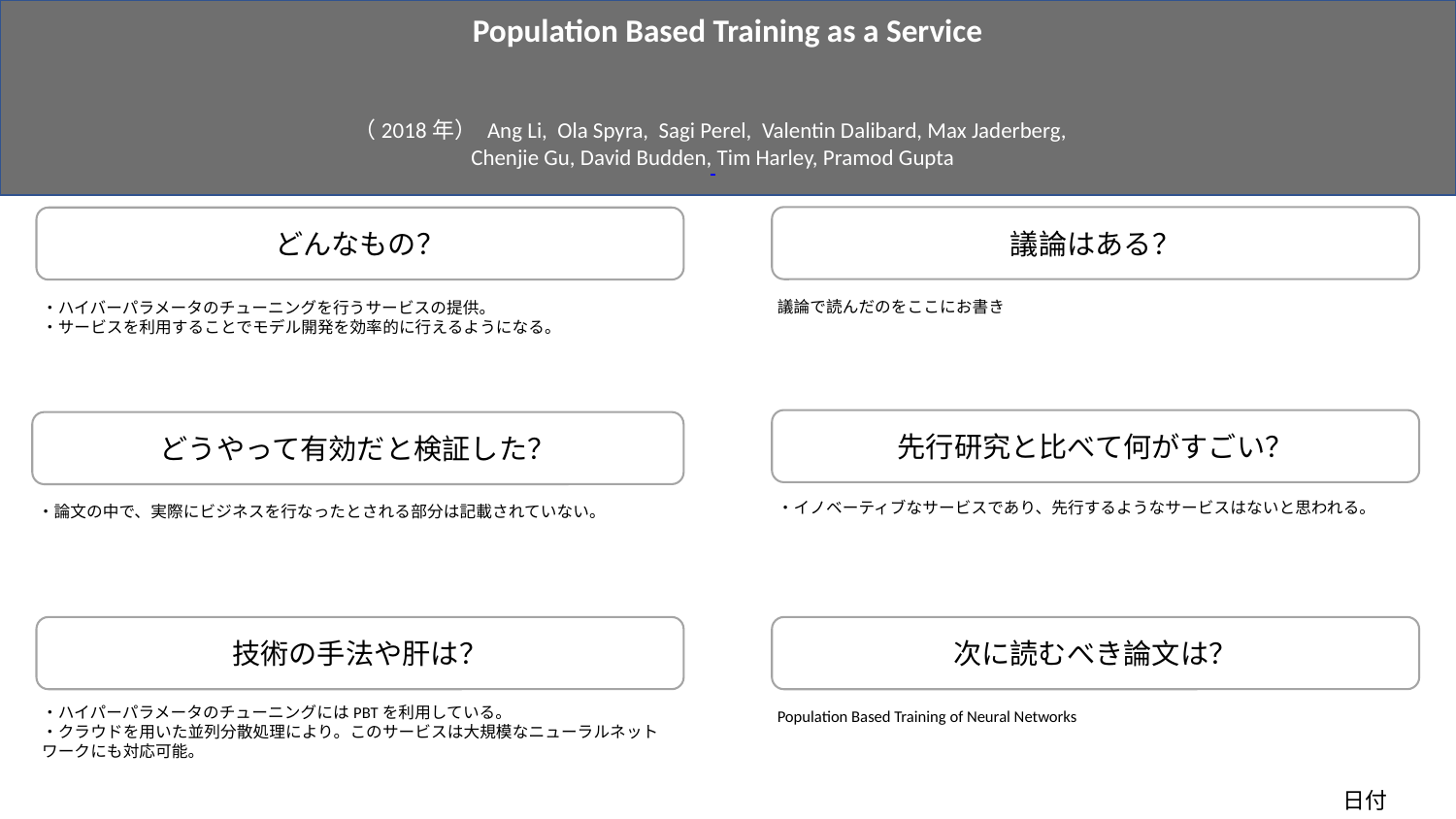

Population Based Training as a Service
（2018年） Ang Li,  Ola Spyra,  Sagi Perel,  Valentin Dalibard, Max Jaderberg,
Chenjie Gu, David Budden, Tim Harley, Pramod Gupta

議論はある？

どんなもの？
議論で読んだのをここにお書き
・ハイバーパラメータのチューニングを行うサービスの提供。
・サービスを利用することでモデル開発を効率的に行えるようになる。

先行研究と比べて何がすごい？

どうやって有効だと検証した？
・イノベーティブなサービスであり、先行するようなサービスはないと思われる。
・論文の中で、実際にビジネスを行なったとされる部分は記載されていない。

技術の手法や肝は？

次に読むべき論文は？
・ハイパーパラメータのチューニングにはPBTを利用している。
・クラウドを用いた並列分散処理により。このサービスは大規模なニューラルネットワークにも対応可能。
Population Based Training of Neural Networks
日付